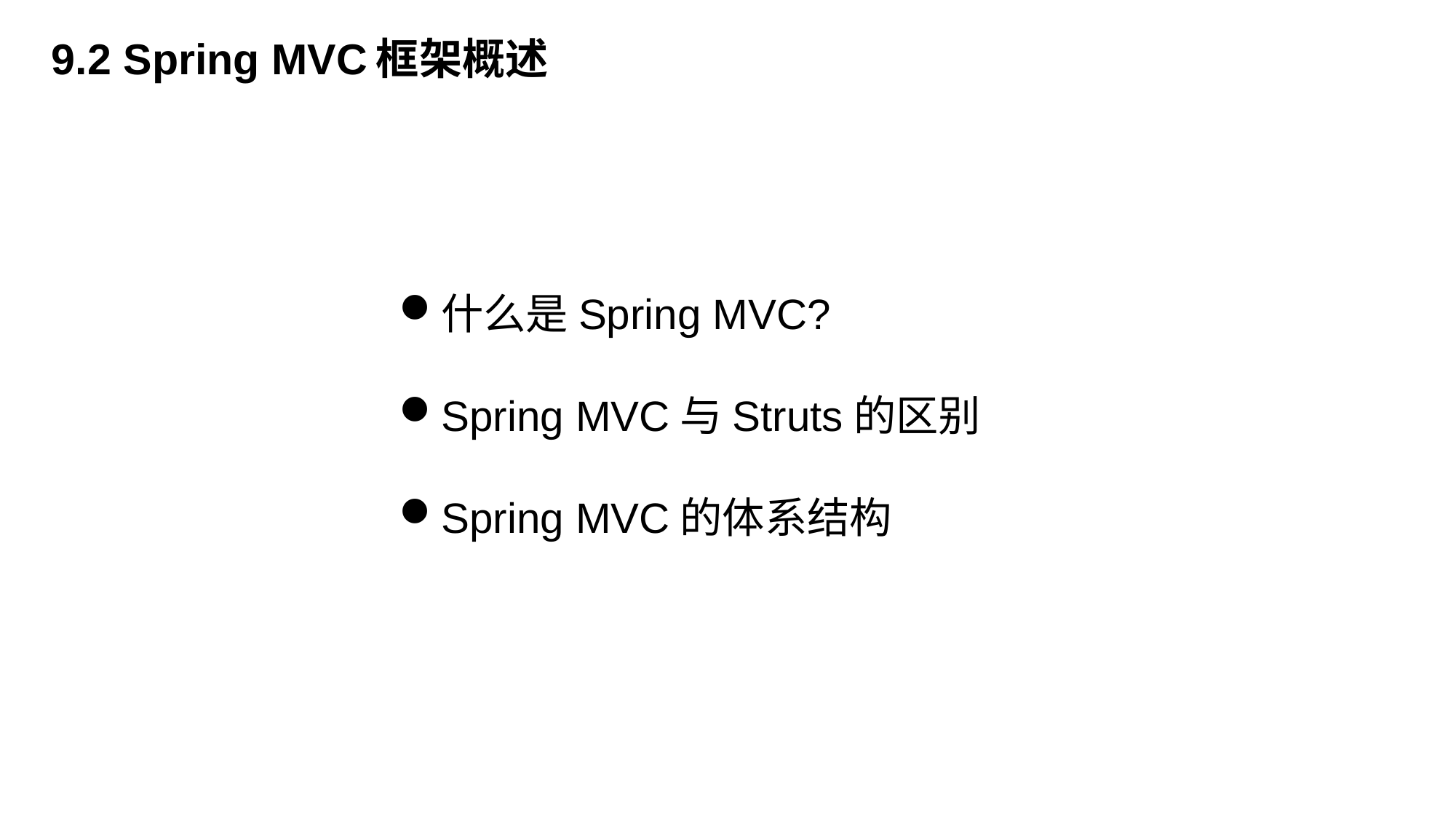

9.2 Spring MVC框架概述
什么是Spring MVC?
Spring MVC与Struts的区别
Spring MVC的体系结构